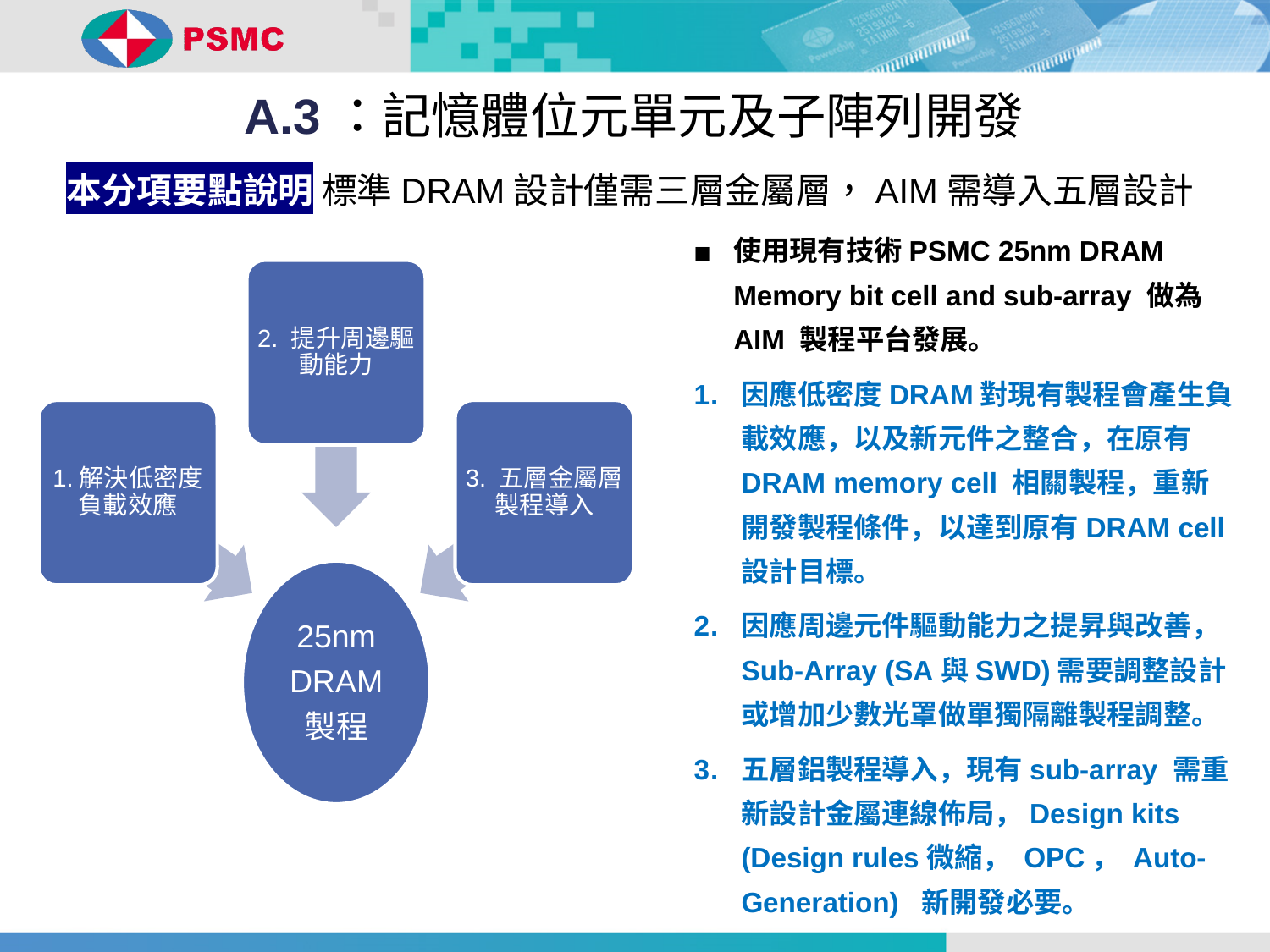

A.3：記憶體位元單元及子陣列開發
本分項要點說明 標準DRAM設計僅需三層金屬層，AIM需導入五層設計
使用現有技術PSMC 25nm DRAM Memory bit cell and sub-array 做為AIM 製程平台發展。
因應低密度DRAM對現有製程會產生負載效應，以及新元件之整合，在原有DRAM memory cell 相關製程，重新開發製程條件，以達到原有DRAM cell 設計目標。
因應周邊元件驅動能力之提昇與改善，Sub-Array (SA與SWD)需要調整設計或增加少數光罩做單獨隔離製程調整。
五層鋁製程導入，現有sub-array 需重新設計金屬連線佈局，Design kits (Design rules微縮， OPC， Auto-Generation)  新開發必要。

2. 提升周邊驅動能力

1.解決低密度負載效應
3. 五層金屬層製程導入

25nm
DRAM
製程